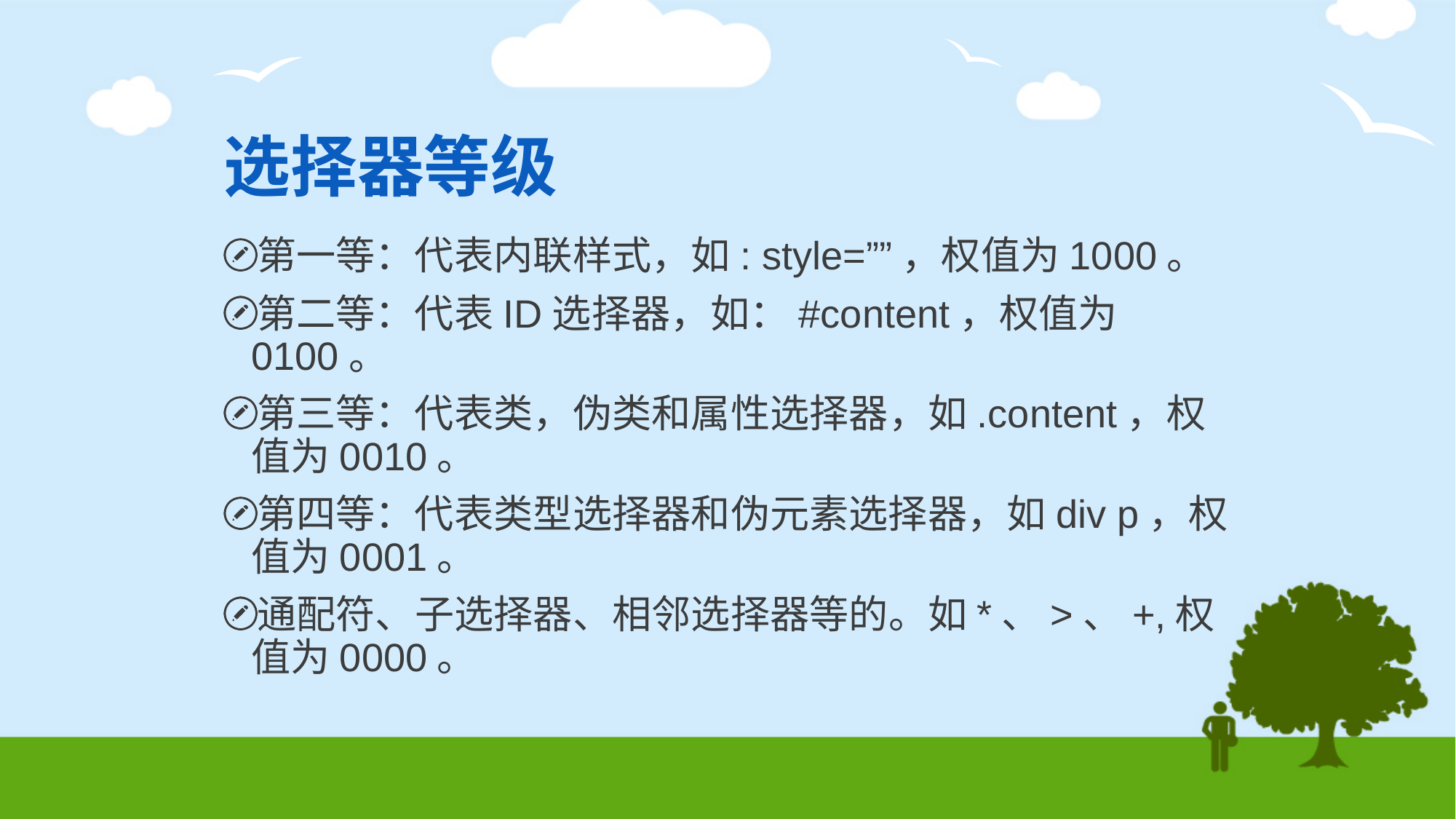

# 选择器等级
第一等：代表内联样式，如: style=””，权值为1000。
第二等：代表ID选择器，如：#content，权值为0100。
第三等：代表类，伪类和属性选择器，如.content，权值为0010。
第四等：代表类型选择器和伪元素选择器，如div p，权值为0001。
通配符、子选择器、相邻选择器等的。如*、>、+,权值为0000。